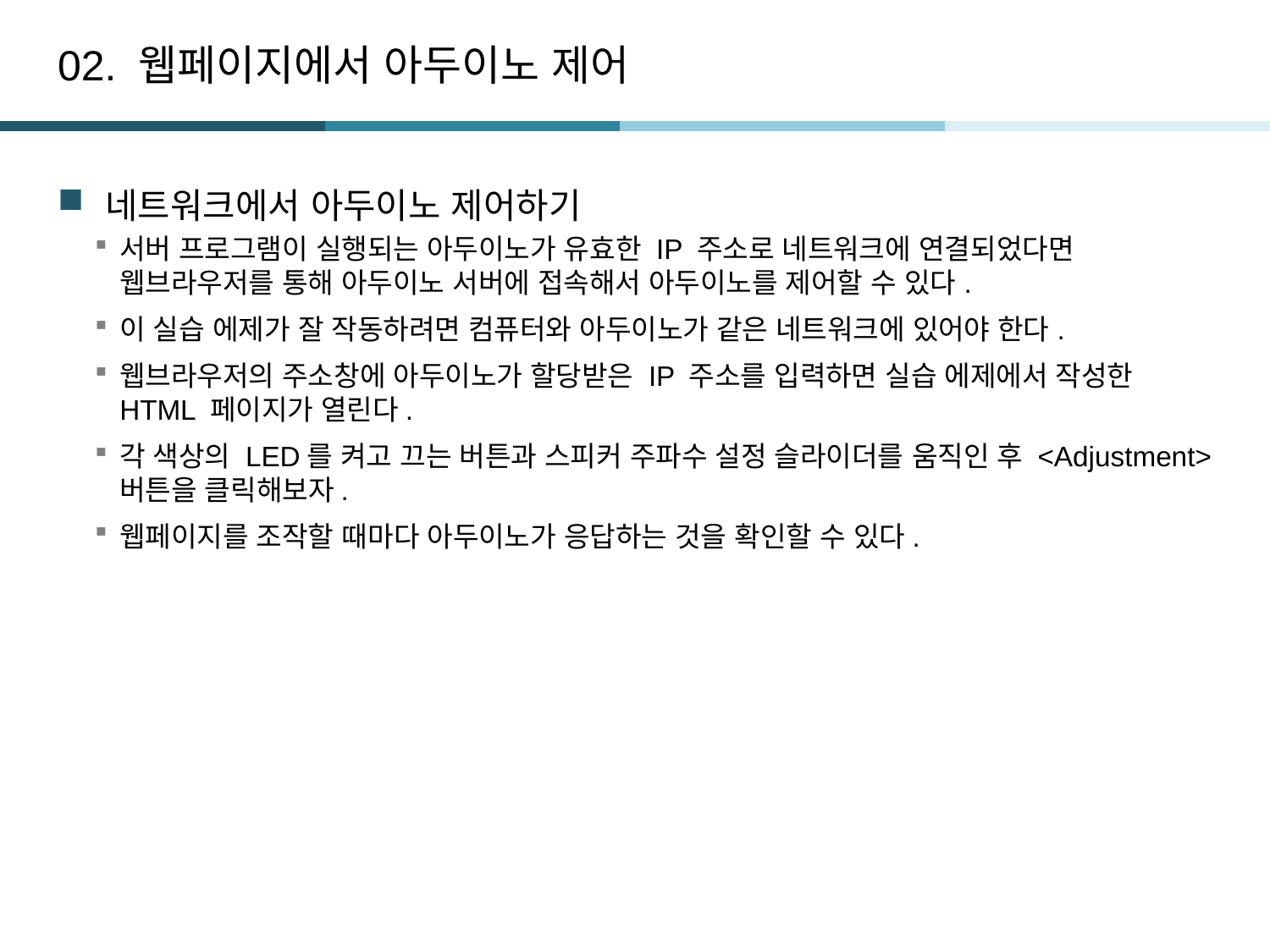

# 02. 웹페이지에서 아두이노 제어
네트워크에서 아두이노 제어하기
서버 프로그램이 실행되는 아두이노가 유효한 IP 주소로 네트워크에 연결되었다면 웹브라우저를 통해 아두이노 서버에 접속해서 아두이노를 제어할 수 있다.
이 실습 에제가 잘 작동하려면 컴퓨터와 아두이노가 같은 네트워크에 있어야 한다.
웹브라우저의 주소창에 아두이노가 할당받은 IP 주소를 입력하면 실습 에제에서 작성한 HTML 페이지가 열린다.
각 색상의 LED를 켜고 끄는 버튼과 스피커 주파수 설정 슬라이더를 움직인 후 <Adjustment> 버튼을 클릭해보자.
웹페이지를 조작할 때마다 아두이노가 응답하는 것을 확인할 수 있다.